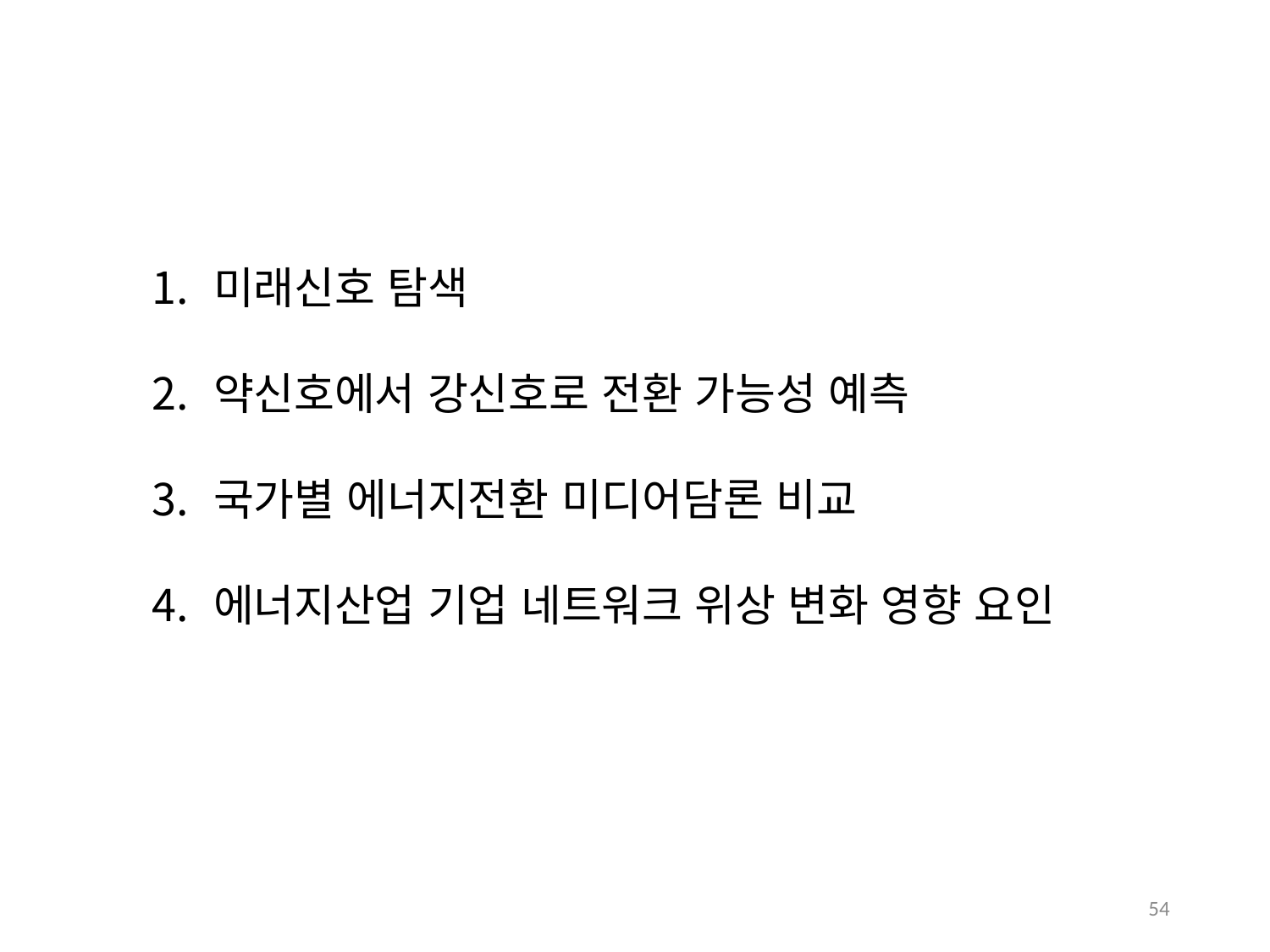

미래신호 탐색
약신호에서 강신호로 전환 가능성 예측
국가별 에너지전환 미디어담론 비교
에너지산업 기업 네트워크 위상 변화 영향 요인
54